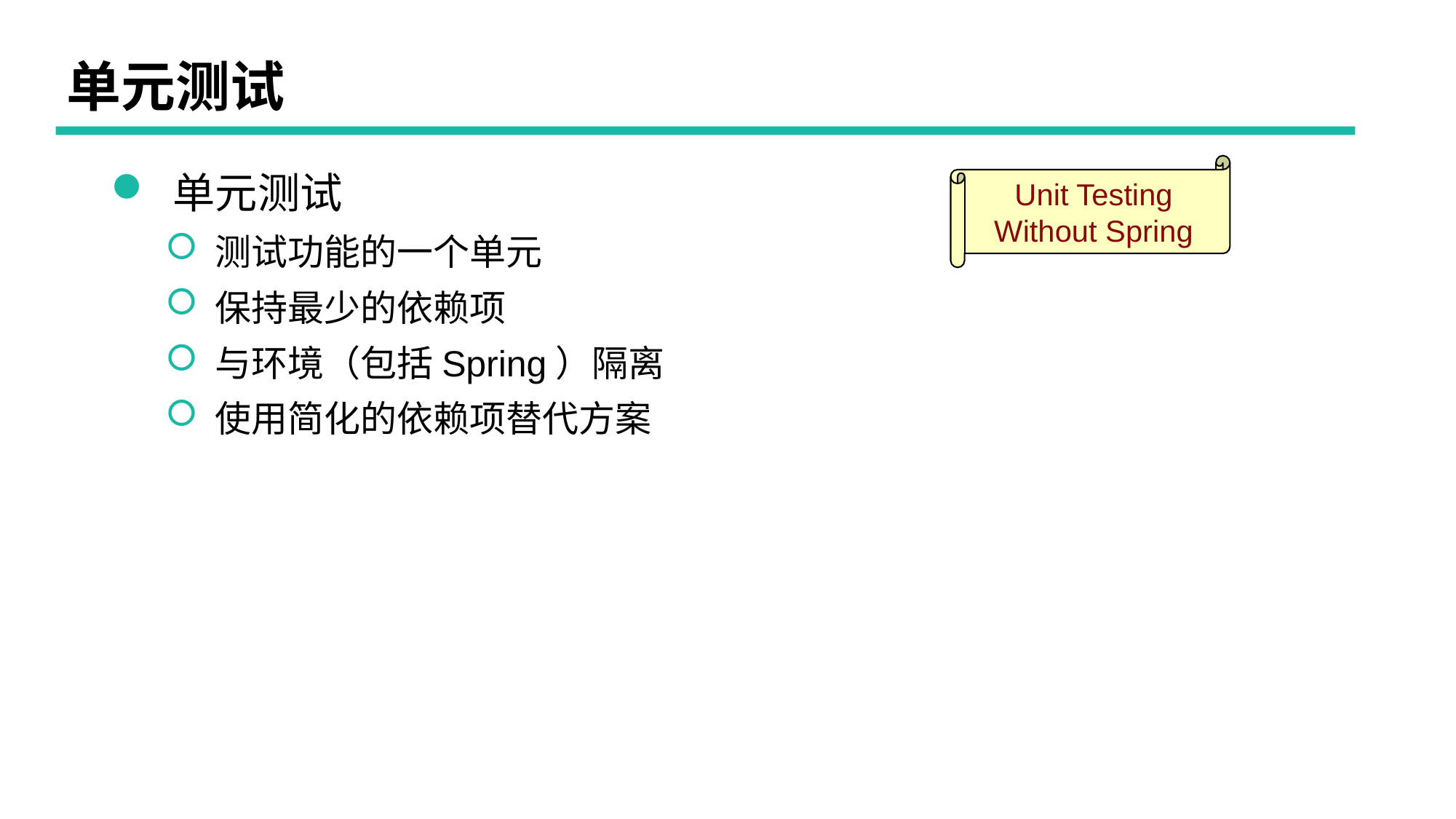

# 单元测试
 单元测试
 测试功能的一个单元
 保持最少的依赖项
 与环境（包括Spring）隔离
 使用简化的依赖项替代方案
Unit Testing
Without Spring